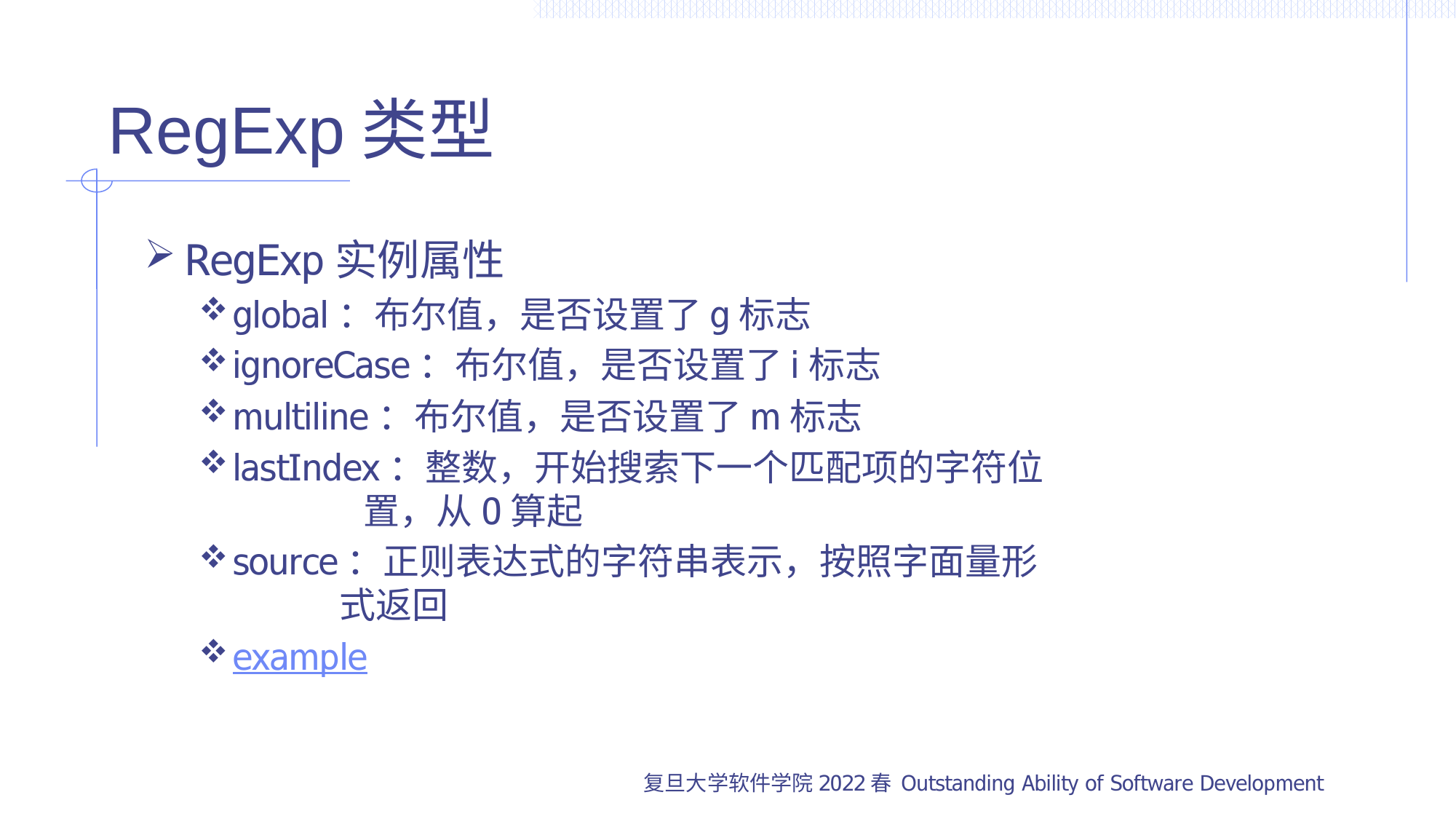

# RegExp类型
RegExp实例属性
global：布尔值，是否设置了g标志
ignoreCase：布尔值，是否设置了i标志
multiline：布尔值，是否设置了m标志
lastIndex：整数，开始搜索下一个匹配项的字符位
                置，从0算起
source：正则表达式的字符串表示，按照字面量形
             式返回
example